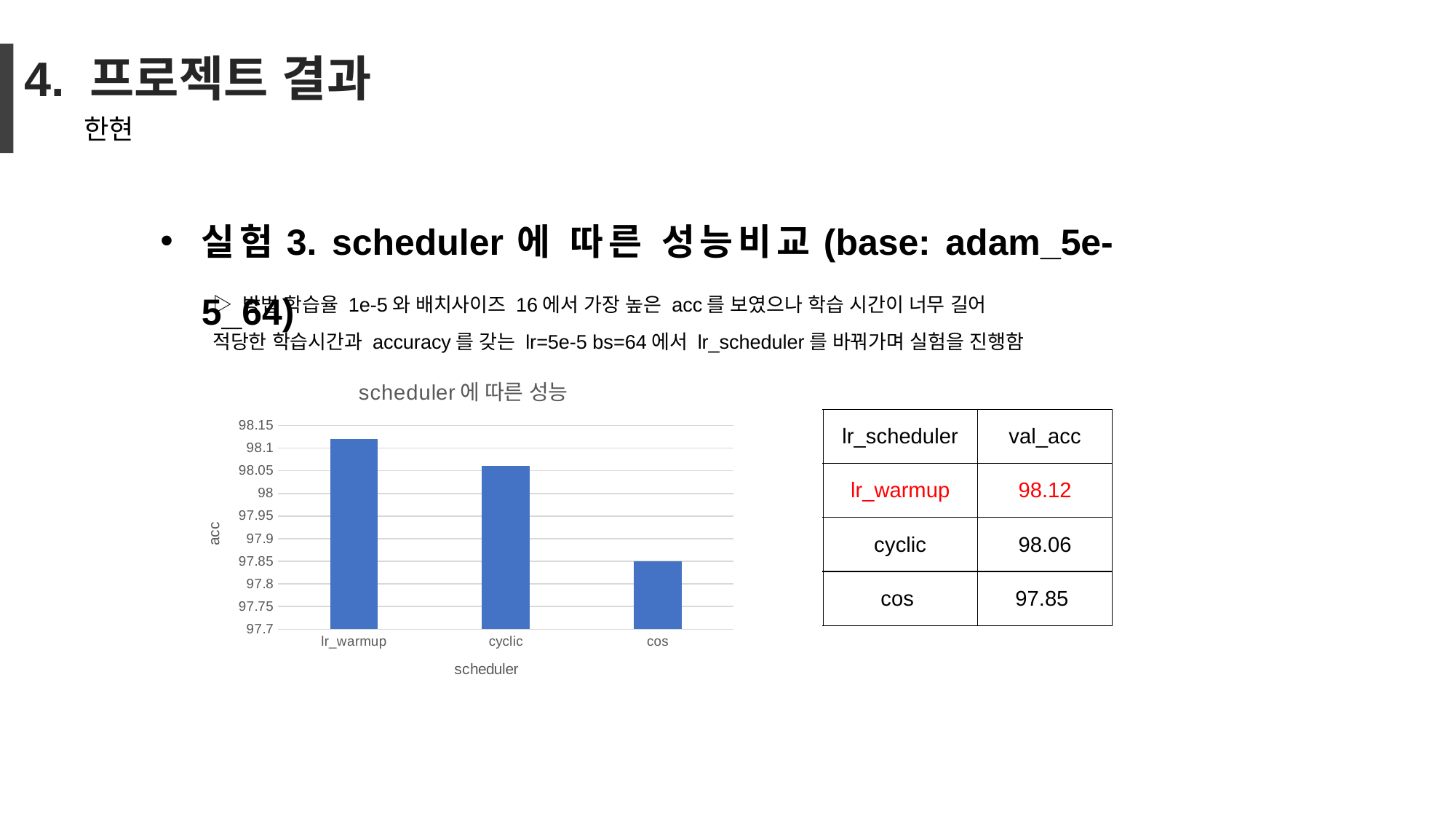

# 4. 프로젝트 결과
한현
실험3. scheduler에 따른 성능비교(base: adam_5e-5_64)
▷ 방법 학습율 1e-5와 배치사이즈 16에서 가장 높은 acc를 보였으나 학습 시간이 너무 길어
적당한 학습시간과 accuracy를 갖는 lr=5e-5 bs=64에서 lr_scheduler를 바꿔가며 실험을 진행함

### Chart: scheduler에 따른 성능

| Category | val_acc |
|---|---|
| lr_warmup | 98.12 |
| cyclic | 98.06 |
| cos | 97.85 |
| lr\_scheduler | val\_acc |
| --- | --- |
| lr\_warmup | 98.12 |
| cyclic | 98.06 |
| cos | 97.85 |